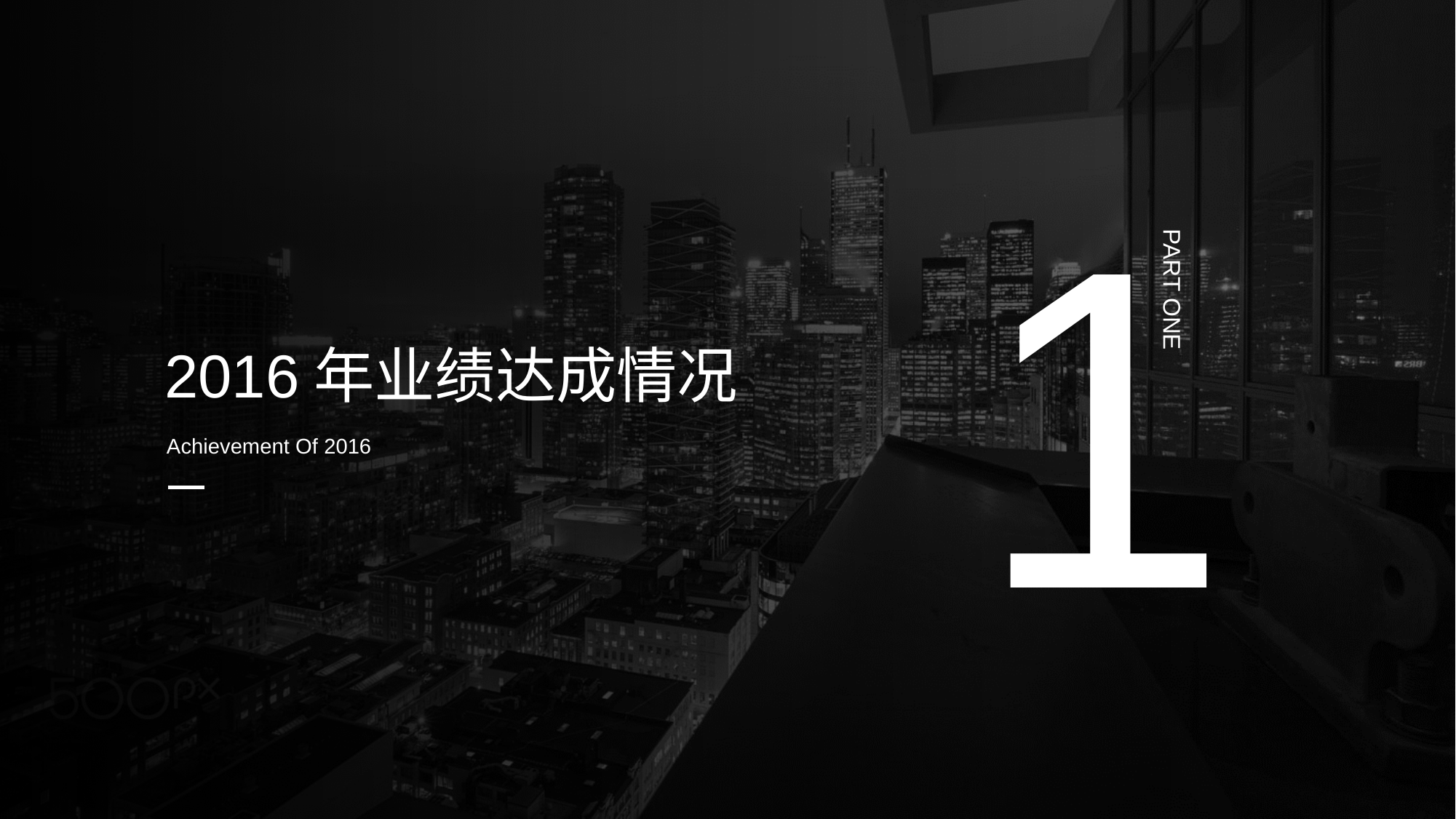

1
PART ONE
2016年业绩达成情况
Achievement Of 2016